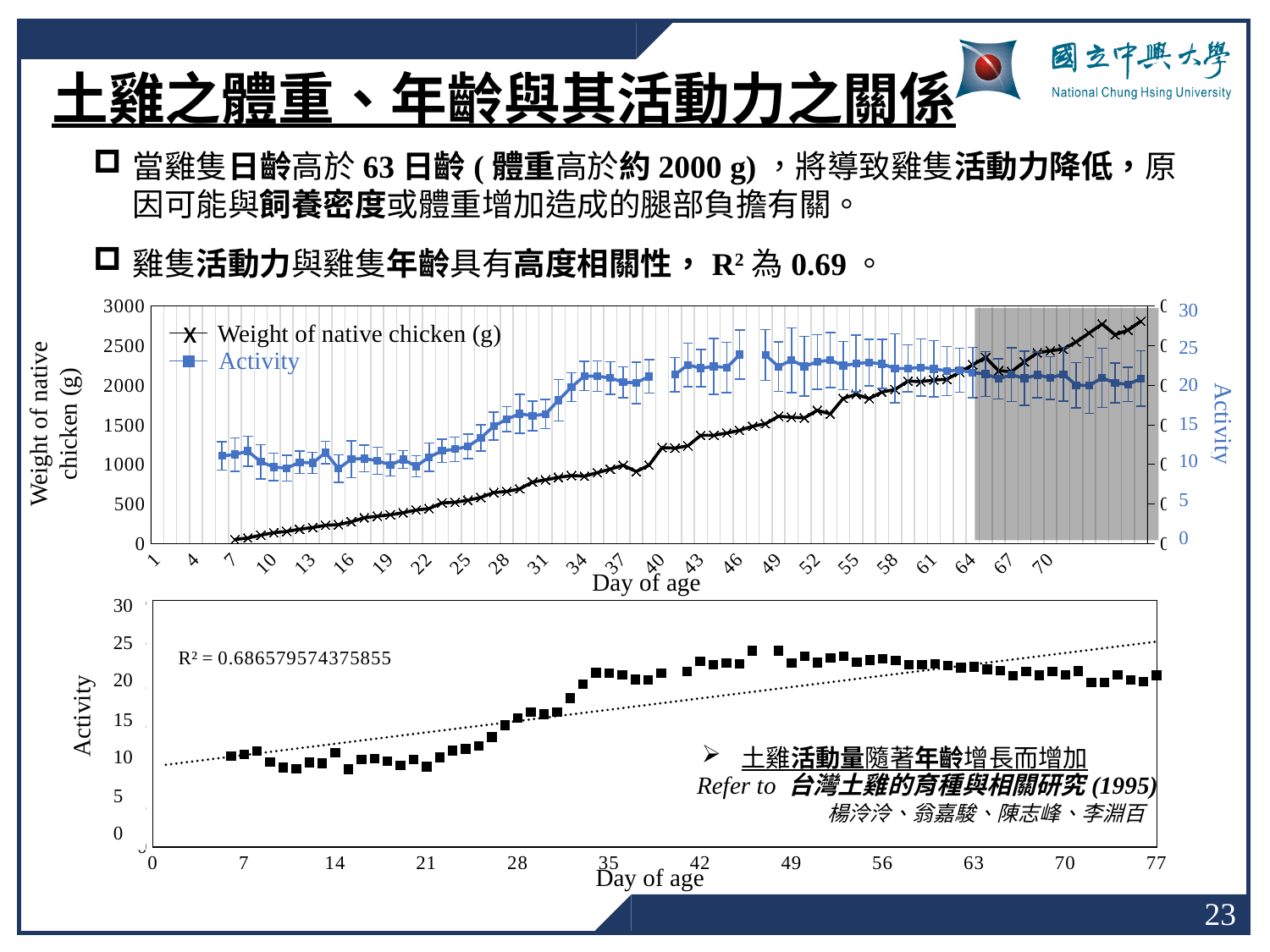

土雞之體重、年齡與其活動力之關係
當雞隻日齡高於63日齡(體重高於約2000 g)，將導致雞隻活動力降低，原因可能與飼養密度或體重增加造成的腿部負擔有關。
雞隻活動力與雞隻年齡具有高度相關性，R2為0.69。

### Chart

| Category | Weight | 0901期Act |
|---|---|---|
30
25
20
15
10
5
0
x

Weight of native chicken (g)
Activity

Weight of native chicken (g)
Activity
Day of age

### Chart

| Category | 0901期Act |
|---|---|
30
25
20
15
10
5
0

Activity
土雞活動量隨著年齡增長而增加
Refer to 台灣土雞的育種與相關研究(1995)
楊泠泠、翁嘉駿、陳志峰、李淵百
Day of age
23